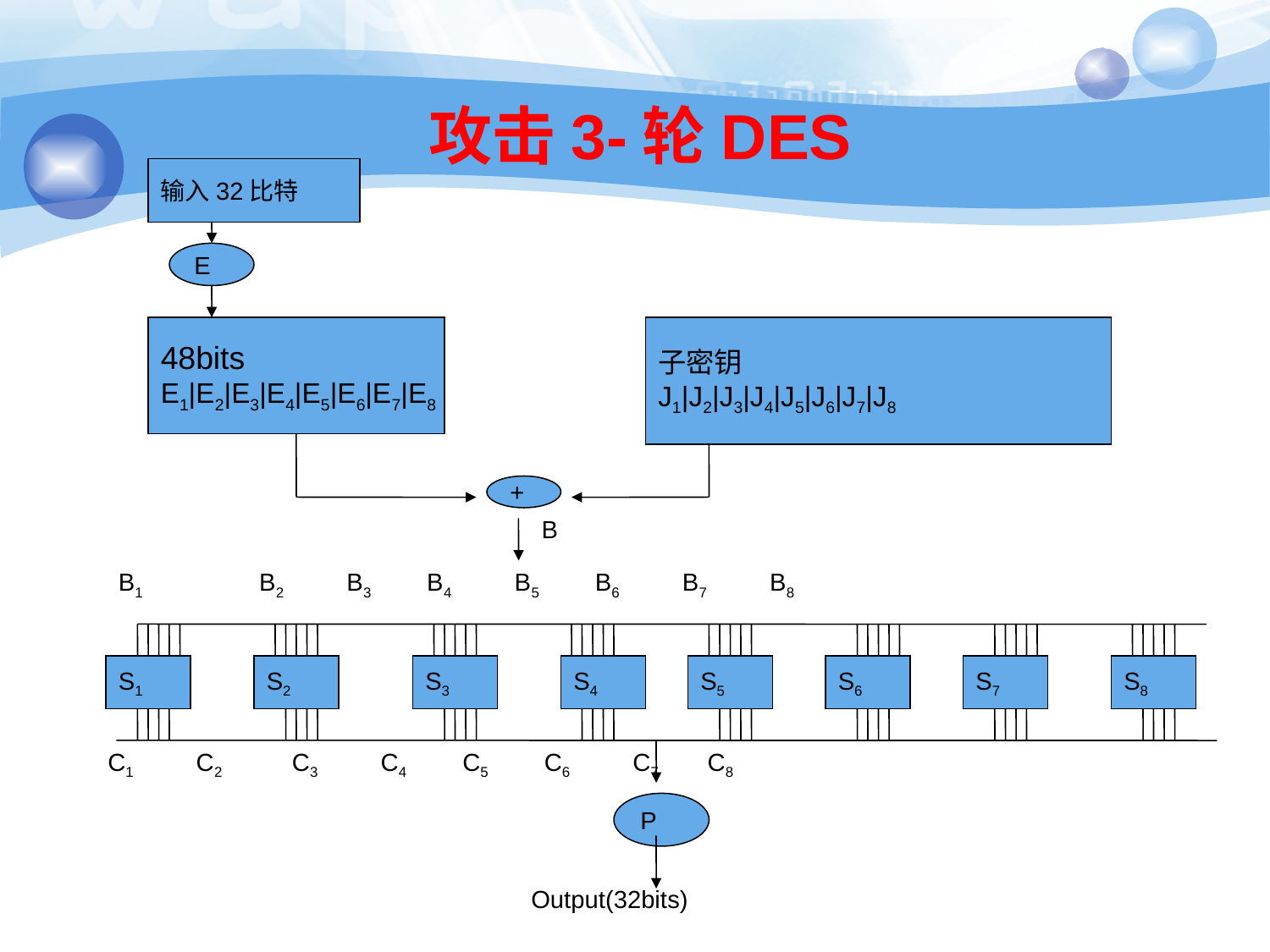

# 攻击3-轮DES
输入32比特

E

48bits
E1|E2|E3|E4|E5|E6|E7|E8
子密钥
J1|J2|J3|J4|J5|J6|J7|J8

+

B

B1    	  B2         B3        B4         B5        B6         B7         B8

S1
S2
S3
S4
S5
S6
S7
S8

C1         C2          C3         C4        C5        C6         C7       C8

P

Output(32bits)